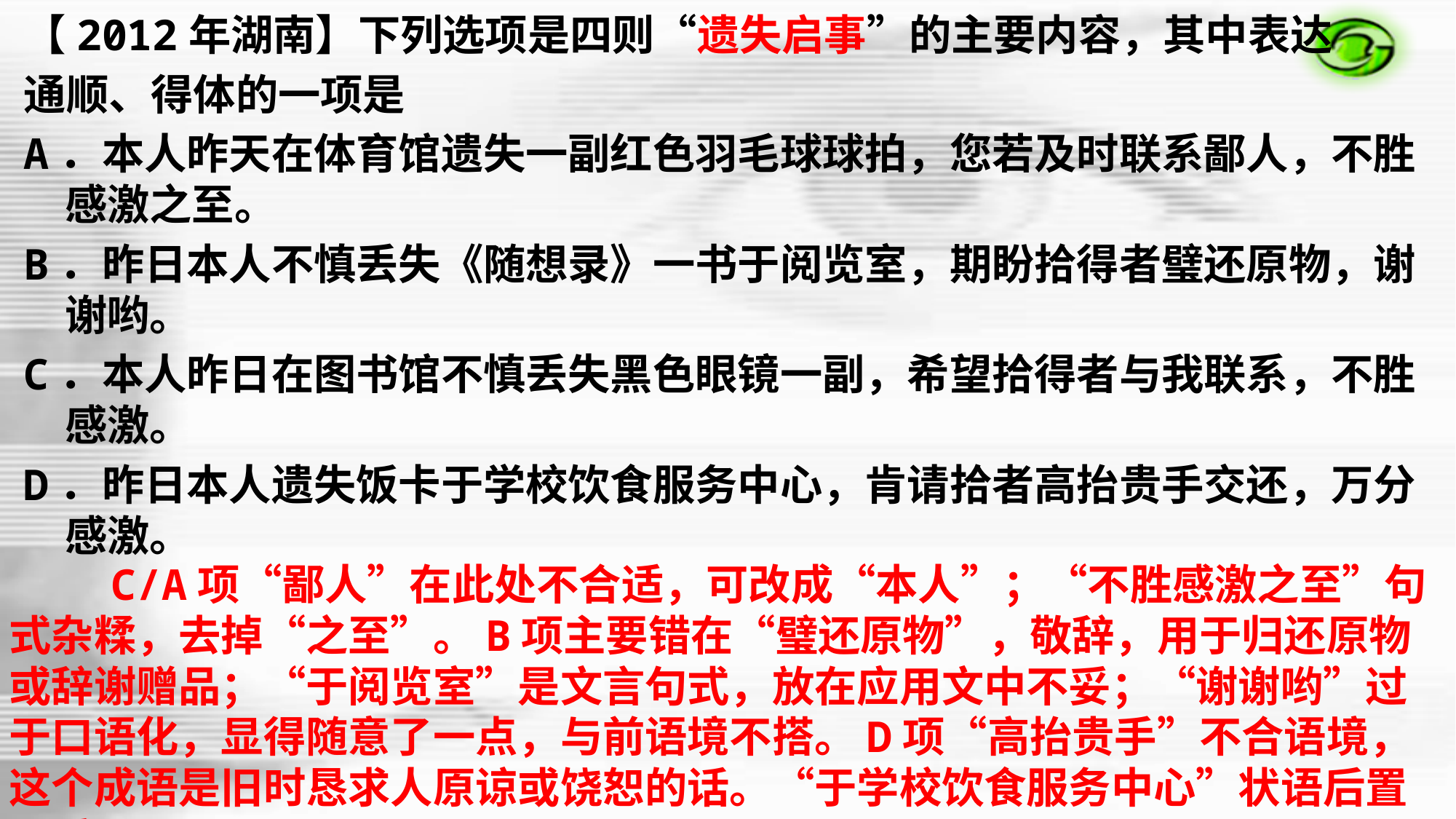

【2012年湖南】下列选项是四则“遗失启事”的主要内容，其中表达
通顺、得体的一项是
A．本人昨天在体育馆遗失一副红色羽毛球球拍，您若及时联系鄙人，不胜感激之至。
B．昨日本人不慎丢失《随想录》一书于阅览室，期盼拾得者璧还原物，谢谢哟。
C．本人昨日在图书馆不慎丢失黑色眼镜一副，希望拾得者与我联系，不胜感激。
D．昨日本人遗失饭卡于学校饮食服务中心，肯请拾者高抬贵手交还，万分感激。
    C/A项“鄙人”在此处不合适，可改成“本人”；“不胜感激之至”句式杂糅，去掉“之至”。B项主要错在“璧还原物”，敬辞，用于归还原物或辞谢赠品；“于阅览室”是文言句式，放在应用文中不妥；“谢谢哟”过于口语化，显得随意了一点，与前语境不搭。D项“高抬贵手”不合语境，这个成语是旧时恳求人原谅或饶恕的话。“于学校饮食服务中心”状语后置不妥。